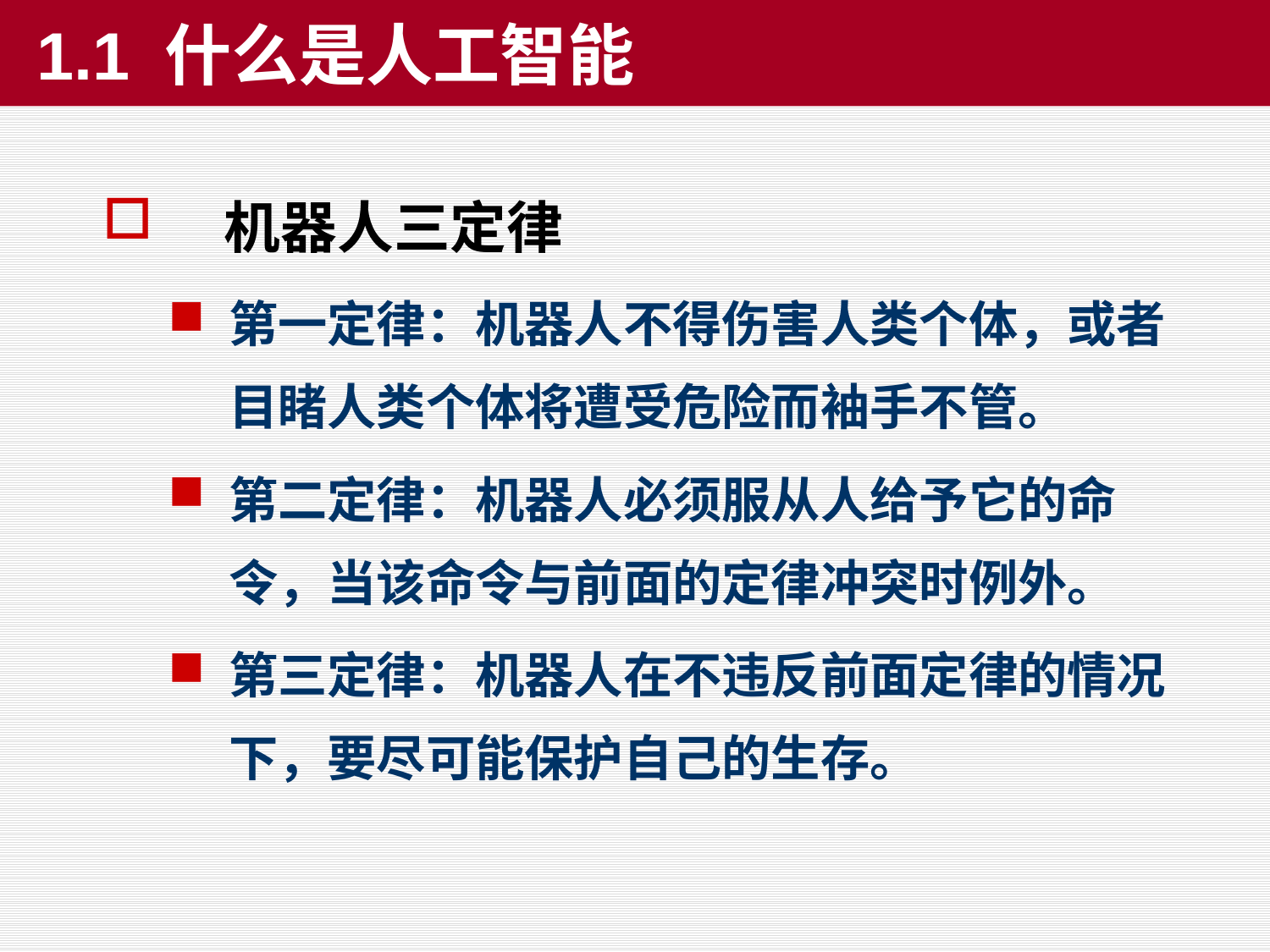

1.1 什么是人工智能
　机器人三定律
第一定律：机器人不得伤害人类个体，或者目睹人类个体将遭受危险而袖手不管。
第二定律：机器人必须服从人给予它的命令，当该命令与前面的定律冲突时例外。
第三定律：机器人在不违反前面定律的情况下，要尽可能保护自己的生存。